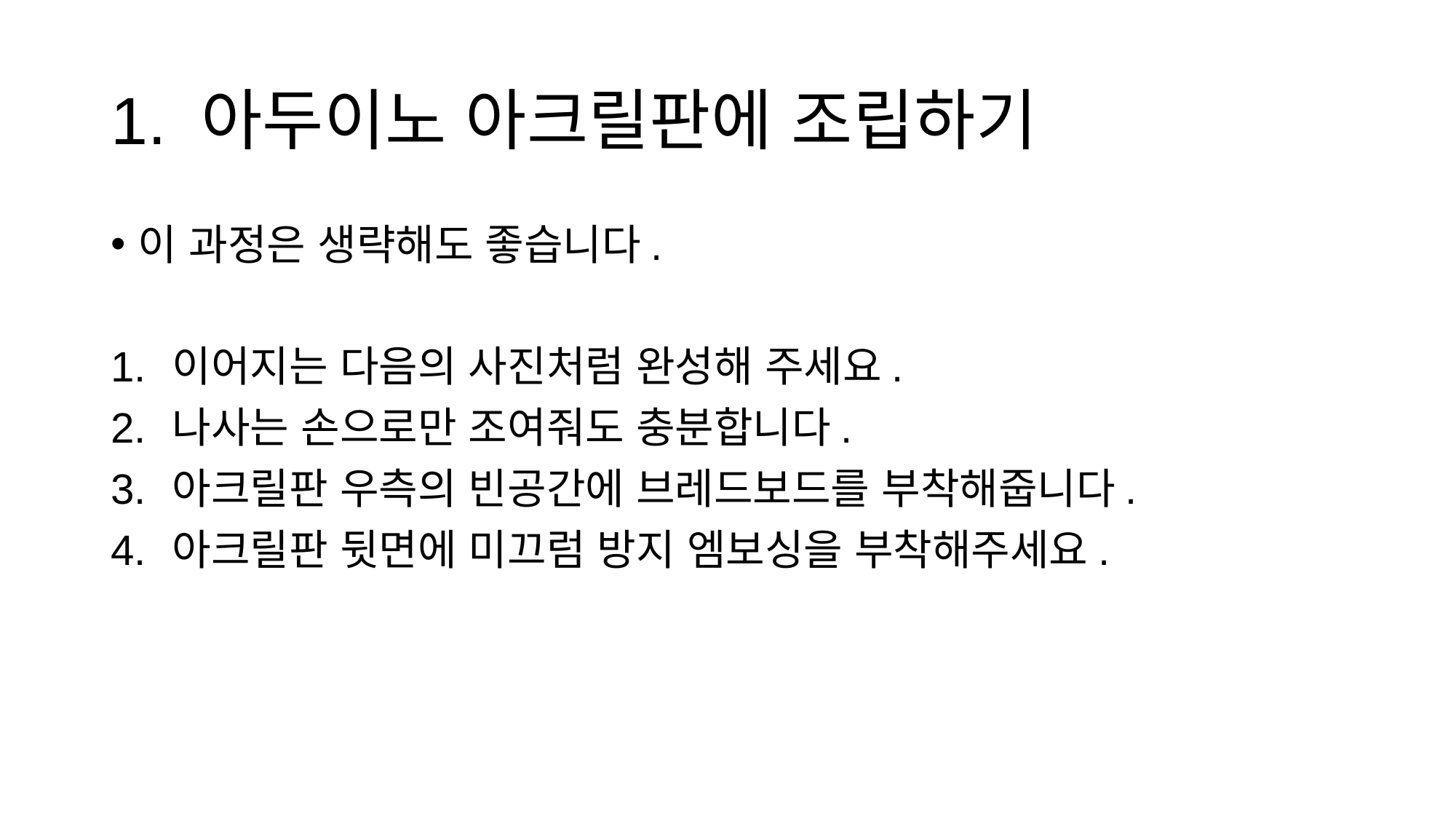

# 1. 아두이노 아크릴판에 조립하기
이 과정은 생략해도 좋습니다.

이어지는 다음의 사진처럼 완성해 주세요.
나사는 손으로만 조여줘도 충분합니다.
아크릴판 우측의 빈공간에 브레드보드를 부착해줍니다.
아크릴판 뒷면에 미끄럼 방지 엠보싱을 부착해주세요.